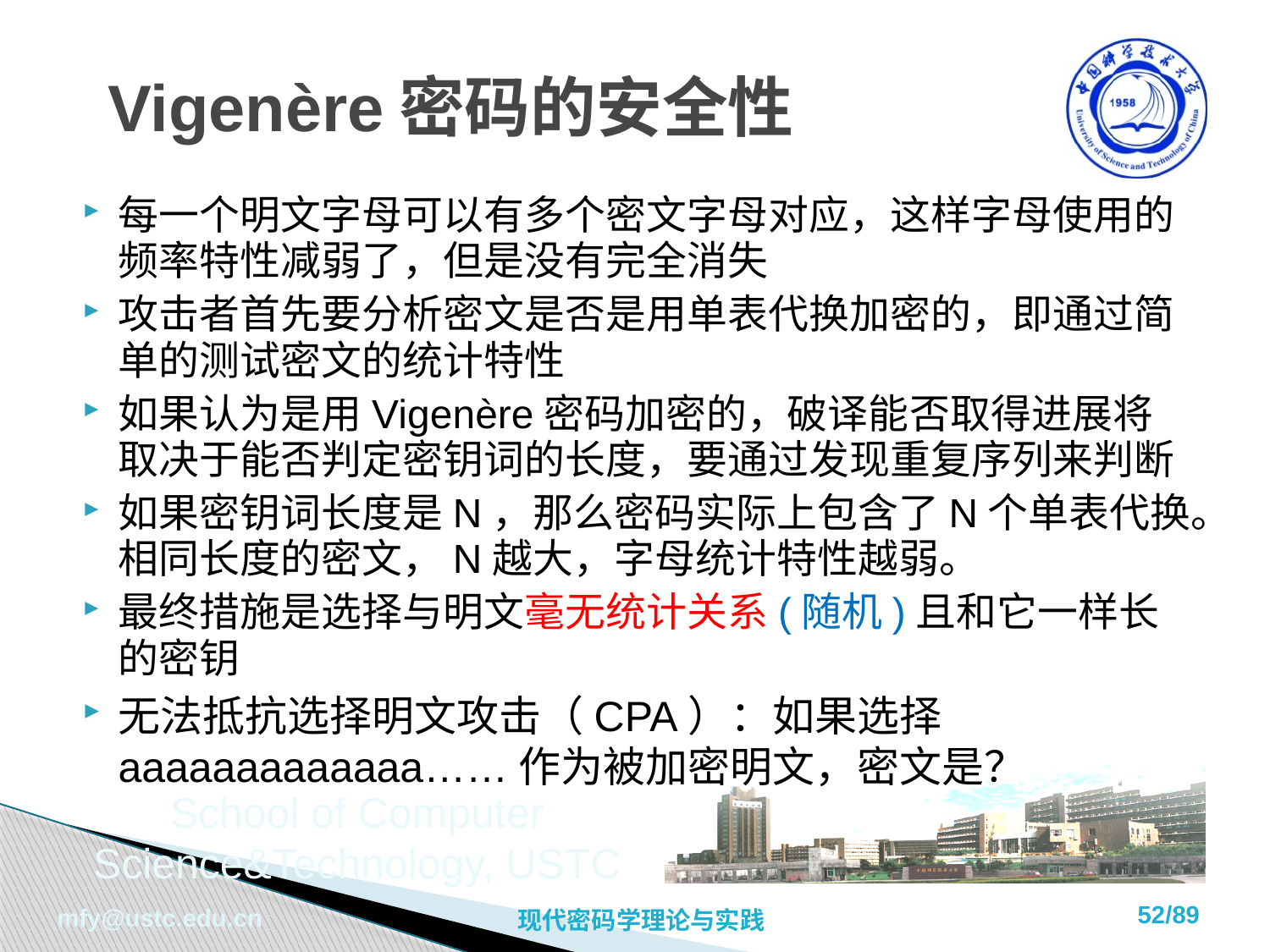

# Vigenère密码的安全性
每一个明文字母可以有多个密文字母对应，这样字母使用的频率特性减弱了，但是没有完全消失
攻击者首先要分析密文是否是用单表代换加密的，即通过简单的测试密文的统计特性
如果认为是用Vigenère密码加密的，破译能否取得进展将取决于能否判定密钥词的长度，要通过发现重复序列来判断
如果密钥词长度是N，那么密码实际上包含了N个单表代换。相同长度的密文，N越大，字母统计特性越弱。
最终措施是选择与明文毫无统计关系(随机)且和它一样长的密钥
无法抵抗选择明文攻击（CPA）：如果选择aaaaaaaaaaaaa……作为被加密明文，密文是？